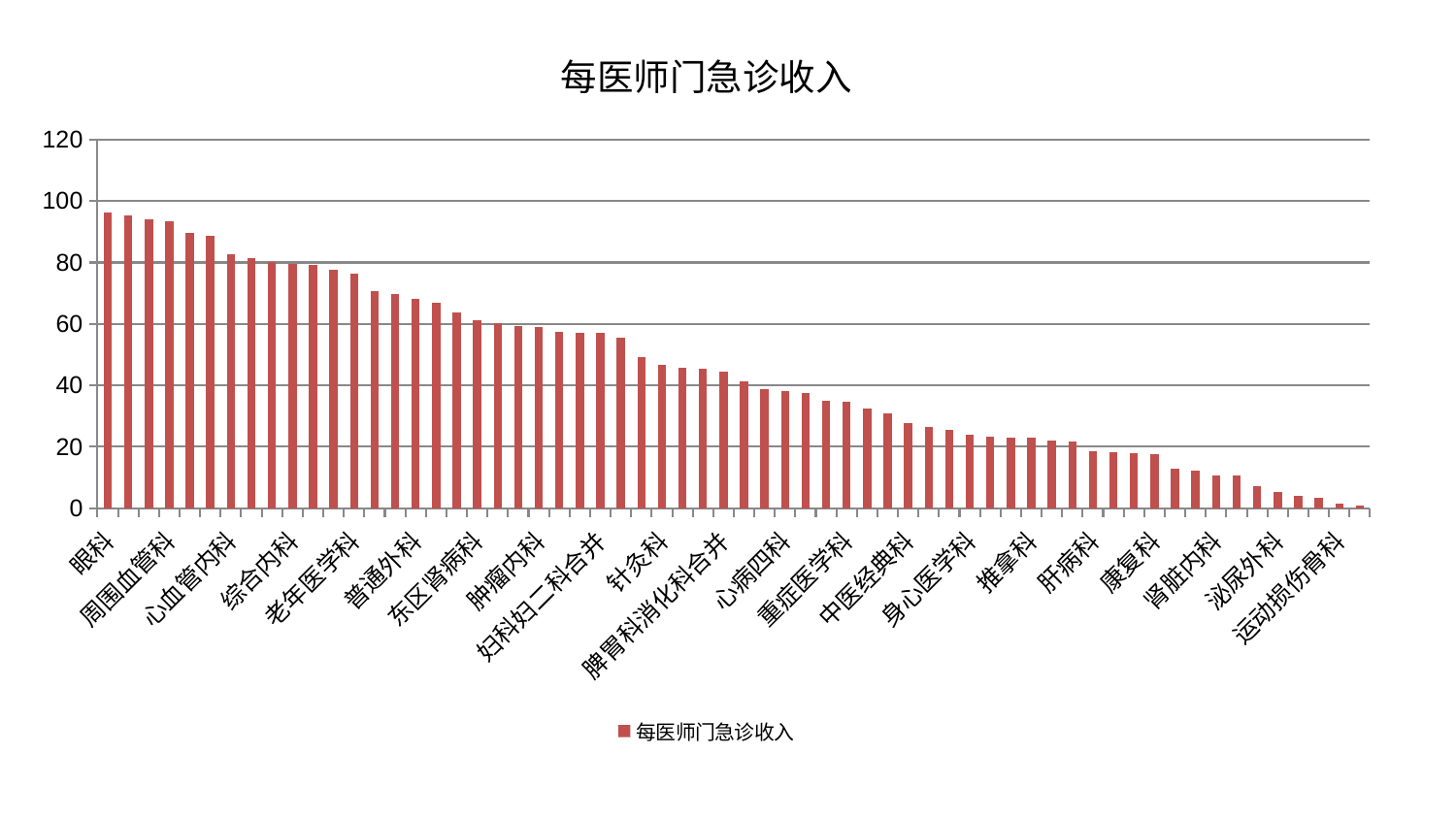

### Chart: 每医师门急诊收入

| Category | 每医师门急诊收入 |
|---|---|
| 眼科 | 96.1641682793324 |
| 神经外科 | 95.20337845295279 |
| 胸外科 | 93.912783157529 |
| 周围血管科 | 93.3568683455871 |
| 内分泌科 | 89.50061273564354 |
| 心病二科 | 88.84569520666368 |
| 心血管内科 | 82.57840549282498 |
| 西区重症医学科 | 81.33150089369914 |
| 小儿骨科 | 80.1303326924383 |
| 综合内科 | 79.64395820239064 |
| 治未病中心 | 79.31125332039069 |
| 耳鼻喉科 | 77.54565059987264 |
| 老年医学科 | 76.28222874589576 |
| 皮肤科 | 70.60003707908163 |
| 男科 | 69.7183113674497 |
| 普通外科 | 68.19283087663628 |
| 口腔科 | 66.87170855597763 |
| 呼吸内科 | 63.624127680117184 |
| 东区肾病科 | 61.12308455287907 |
| 中医外治中心 | 60.35966720717061 |
| 消化内科 | 59.44876181221357 |
| 肿瘤内科 | 58.98166564184197 |
| 妇科 | 57.527172036128604 |
| 肛肠科 | 57.15573865249084 |
| 妇科妇二科合并 | 57.082164517791846 |
| 微创骨科 | 55.40873346886204 |
| 产科 | 49.256380378812416 |
| 针灸科 | 46.81971440860606 |
| 心病一科 | 45.82263226149983 |
| 神经内科 | 45.30969843284491 |
| 脾胃科消化科合并 | 44.3704937262712 |
| 脑病三科 | 41.275202665921576 |
| 风湿病科 | 38.78141209933821 |
| 心病四科 | 38.078250990005124 |
| 脾胃病科 | 37.61650142545776 |
| 肝胆外科 | 35.077787419698694 |
| 重症医学科 | 34.655034726636316 |
| 显微骨科 | 32.34081312709334 |
| 血液科 | 30.888214879281726 |
| 中医经典科 | 27.611864604395375 |
| 脑病一科 | 26.475136064723227 |
| 创伤骨科 | 25.66013499303963 |
| 身心医学科 | 23.811139654137058 |
| 儿科 | 23.276553494310768 |
| 小儿推拿科 | 22.868995549636573 |
| 推拿科 | 22.85186583789629 |
| 脑病二科 | 21.898853317746013 |
| 心病三科 | 21.668518526992052 |
| 肝病科 | 18.585828719791287 |
| 骨科 | 18.294997469336494 |
| 肾病科 | 17.825120563881548 |
| 康复科 | 17.647958954851696 |
| 医院 | 12.860844738258038 |
| 东区重症医学科 | 12.147468068165557 |
| 肾脏内科 | 10.808334110443706 |
| 妇二科 | 10.612908409353583 |
| 乳腺甲状腺外科 | 7.093427344794057 |
| 泌尿外科 | 5.424123808189107 |
| 美容皮肤科 | 4.0454377950075004 |
| 关节骨科 | 3.3164238306140126 |
| 运动损伤骨科 | 1.5105725424786165 |
| 脊柱骨科 | 0.8785715046740084 |
208